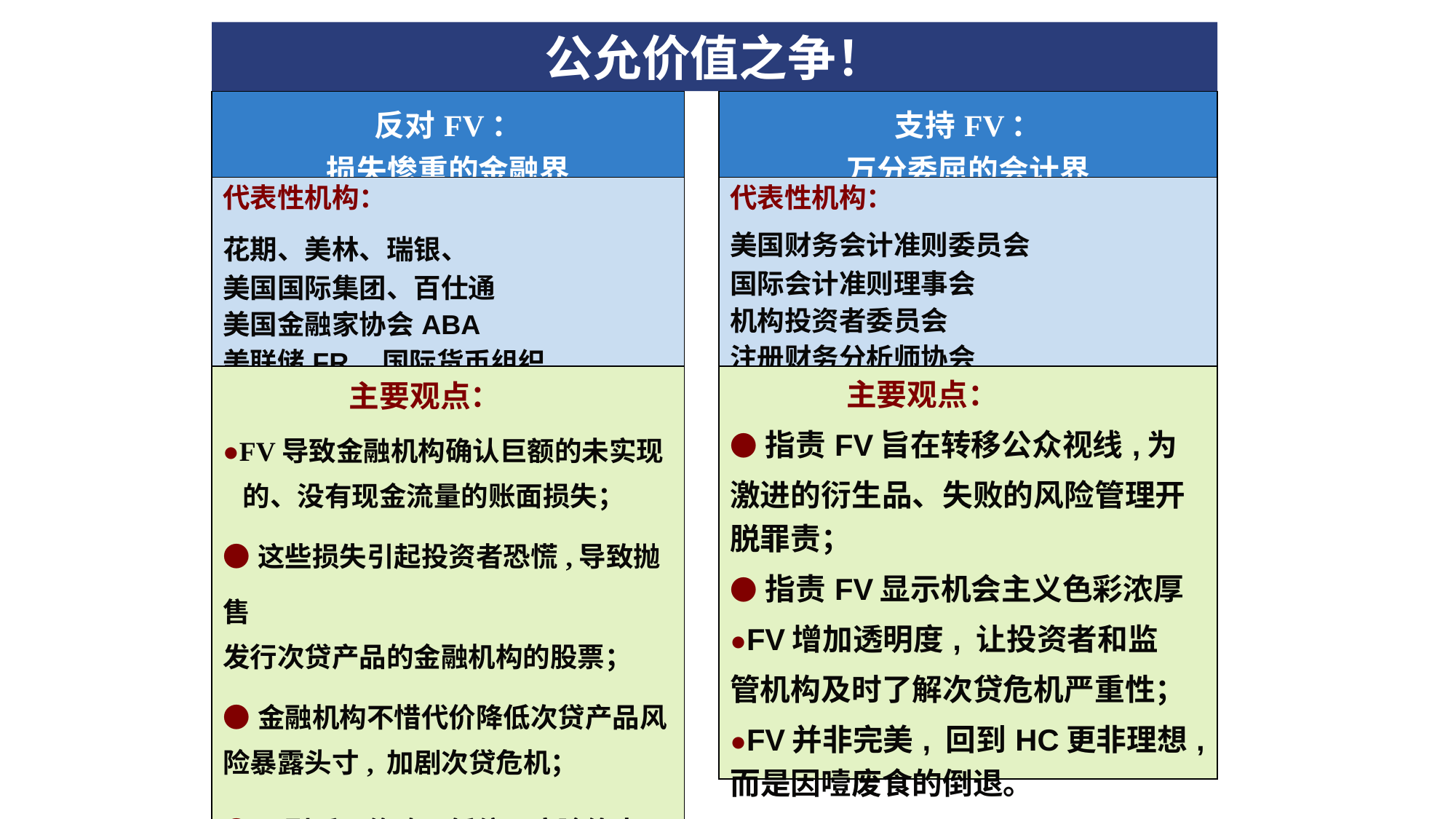

公允价值之争！
| 反对FV： 损失惨重的金融界 |
| --- |
| 支持FV： 万分委屈的会计界 |
| --- |
| 代表性机构： 花期、美林、瑞银、 美国国际集团、百仕通 美国金融家协会ABA 美联储FR、国际货币组织 |
| --- |
| 代表性机构： 美国财务会计准则委员会 国际会计准则理事会 机构投资者委员会 注册财务分析师协会 |
| --- |
| 主要观点： ●FV导致金融机构确认巨额的未实现 的、没有现金流量的账面损失； ●这些损失引起投资者恐慌,导致抛售 发行次贷产品的金融机构的股票； ●金融机构不惜代价降低次贷产品风 险暴露头寸, 加剧次贷危机； ●强烈呼吁修改、暂停、废除终止FV。 |
| --- |
| 主要观点： ●指责FV旨在转移公众视线,为 激进的衍生品、失败的风险管理开脱罪责； ●指责FV显示机会主义色彩浓厚 ●FV增加透明度, 让投资者和监 管机构及时了解次贷危机严重性； ●FV并非完美, 回到HC更非理想,而是因噎废食的倒退。 |
| --- |